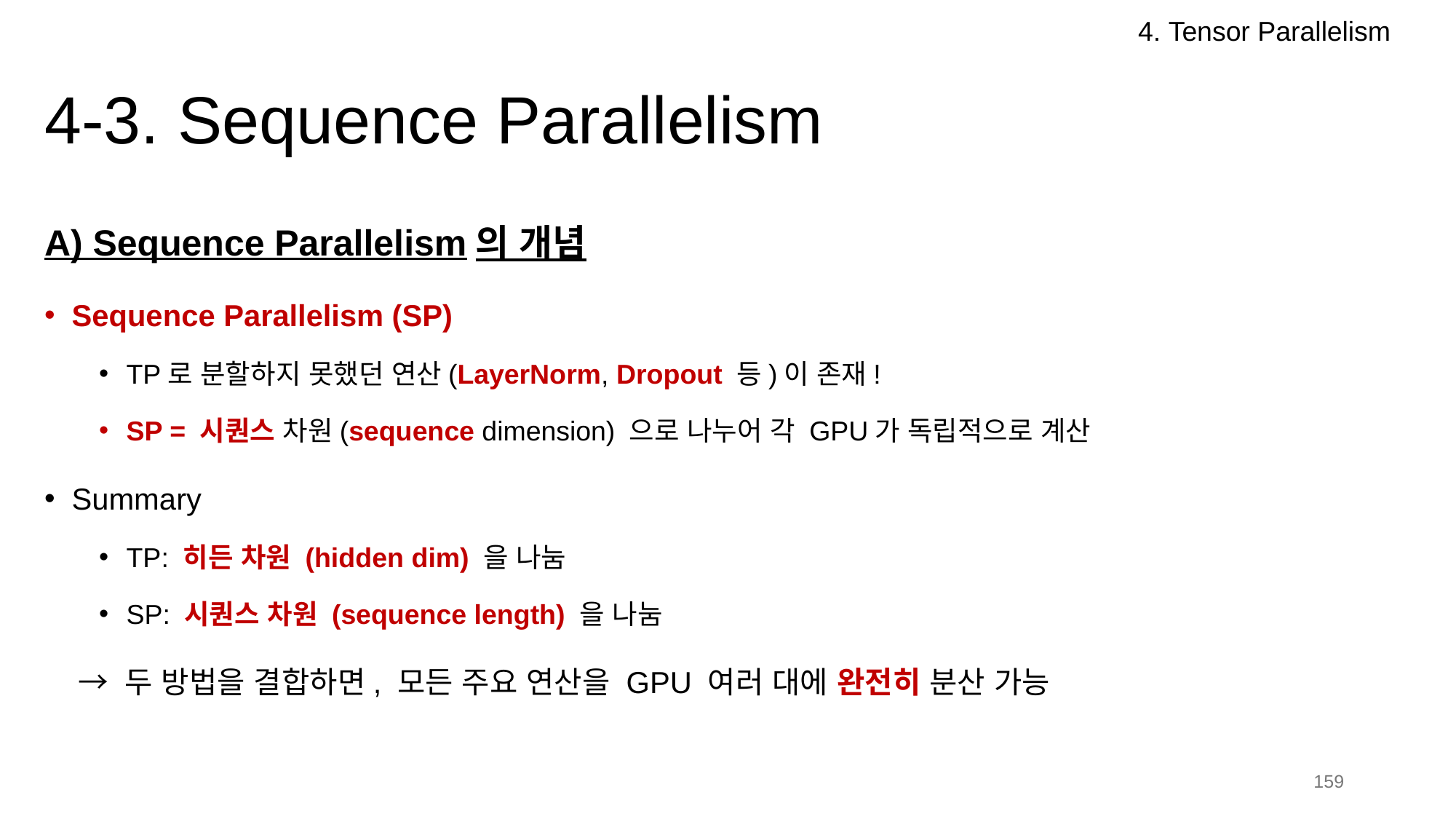

4. Tensor Parallelism
# 4-3. Sequence Parallelism
A) Sequence Parallelism의 개념
Sequence Parallelism (SP)
TP로 분할하지 못했던 연산(LayerNorm, Dropout 등)이 존재!
SP = 시퀀스 차원(sequence dimension) 으로 나누어 각 GPU가 독립적으로 계산
Summary
TP: 히든 차원 (hidden dim) 을 나눔
SP: 시퀀스 차원 (sequence length) 을 나눔
    → 두 방법을 결합하면, 모든 주요 연산을 GPU 여러 대에 완전히 분산 가능
159